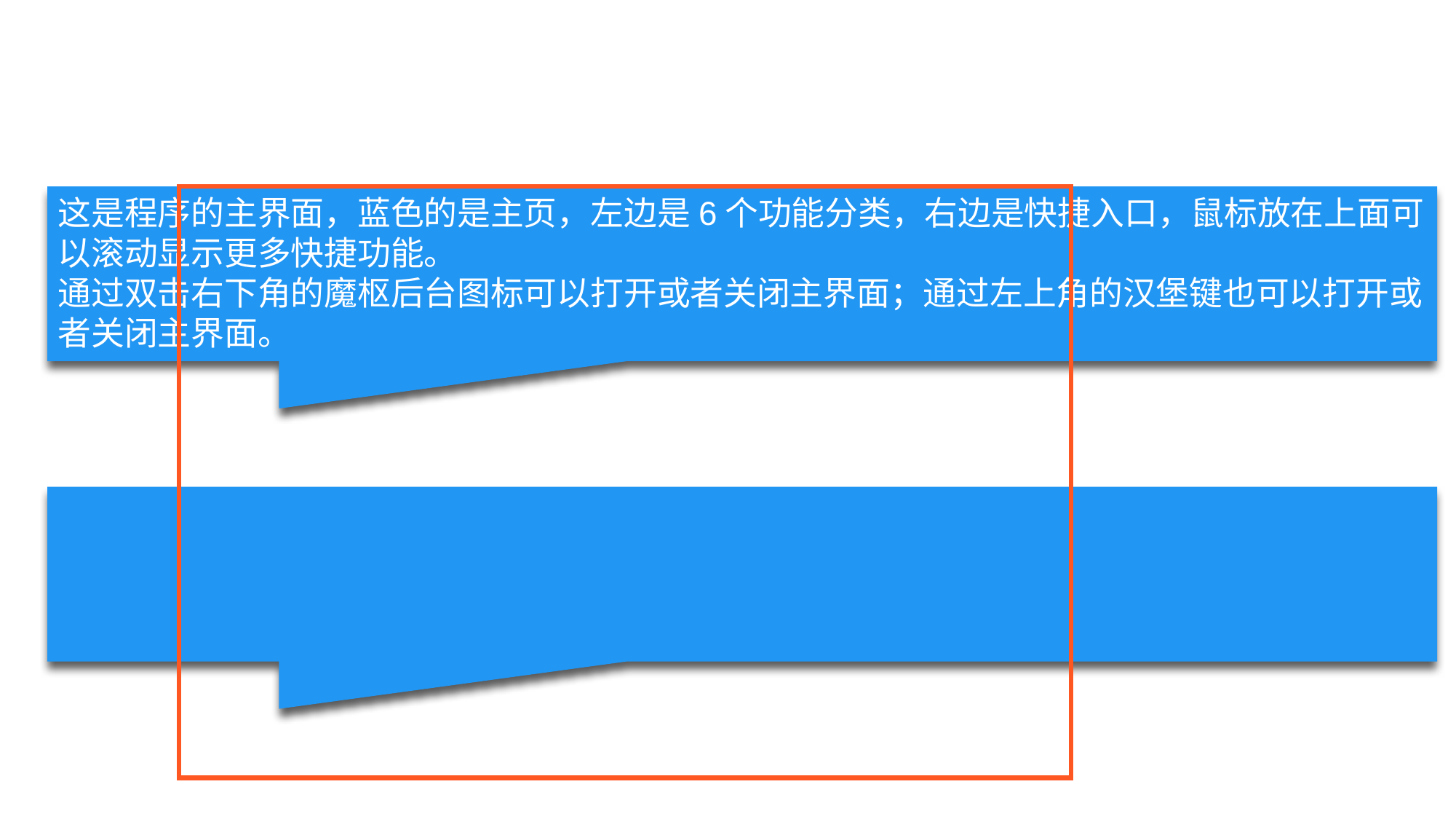

这是程序的主界面，蓝色的是主页，左边是6个功能分类，右边是快捷入口，鼠标放在上面可以滚动显示更多快捷功能。
通过双击右下角的魔枢后台图标可以打开或者关闭主界面；通过左上角的汉堡键也可以打开或者关闭主界面。